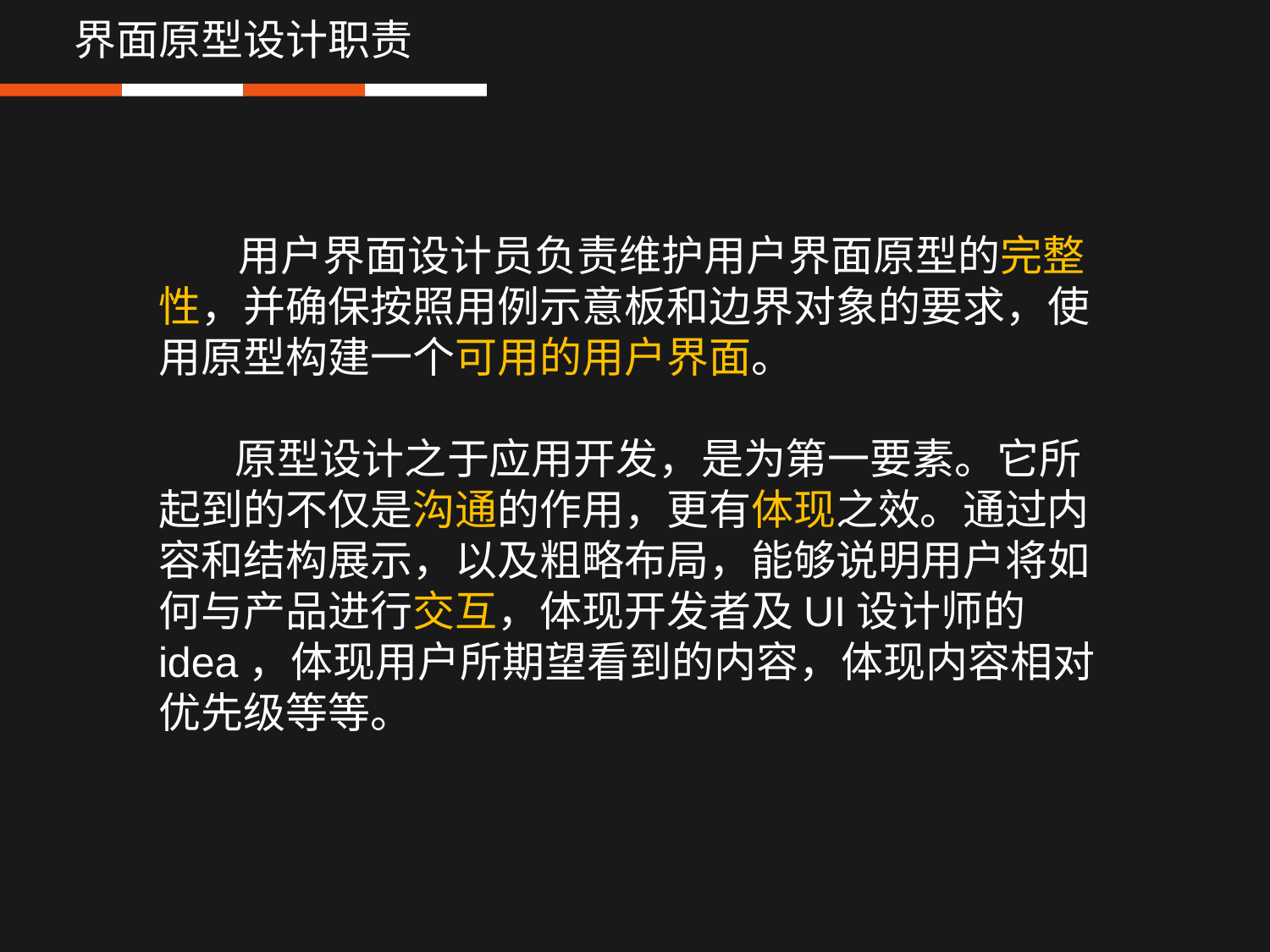

界面原型设计职责

          用户界面设计员负责维护用户界面原型的完整性，并确保按照用例示意板和边界对象的要求，使用原型构建一个可用的用户界面。

       原型设计之于应用开发，是为第一要素。它所起到的不仅是沟通的作用，更有体现之效。通过内容和结构展示，以及粗略布局，能够说明用户将如何与产品进行交互，体现开发者及UI设计师的idea，体现用户所期望看到的内容，体现内容相对优先级等等。